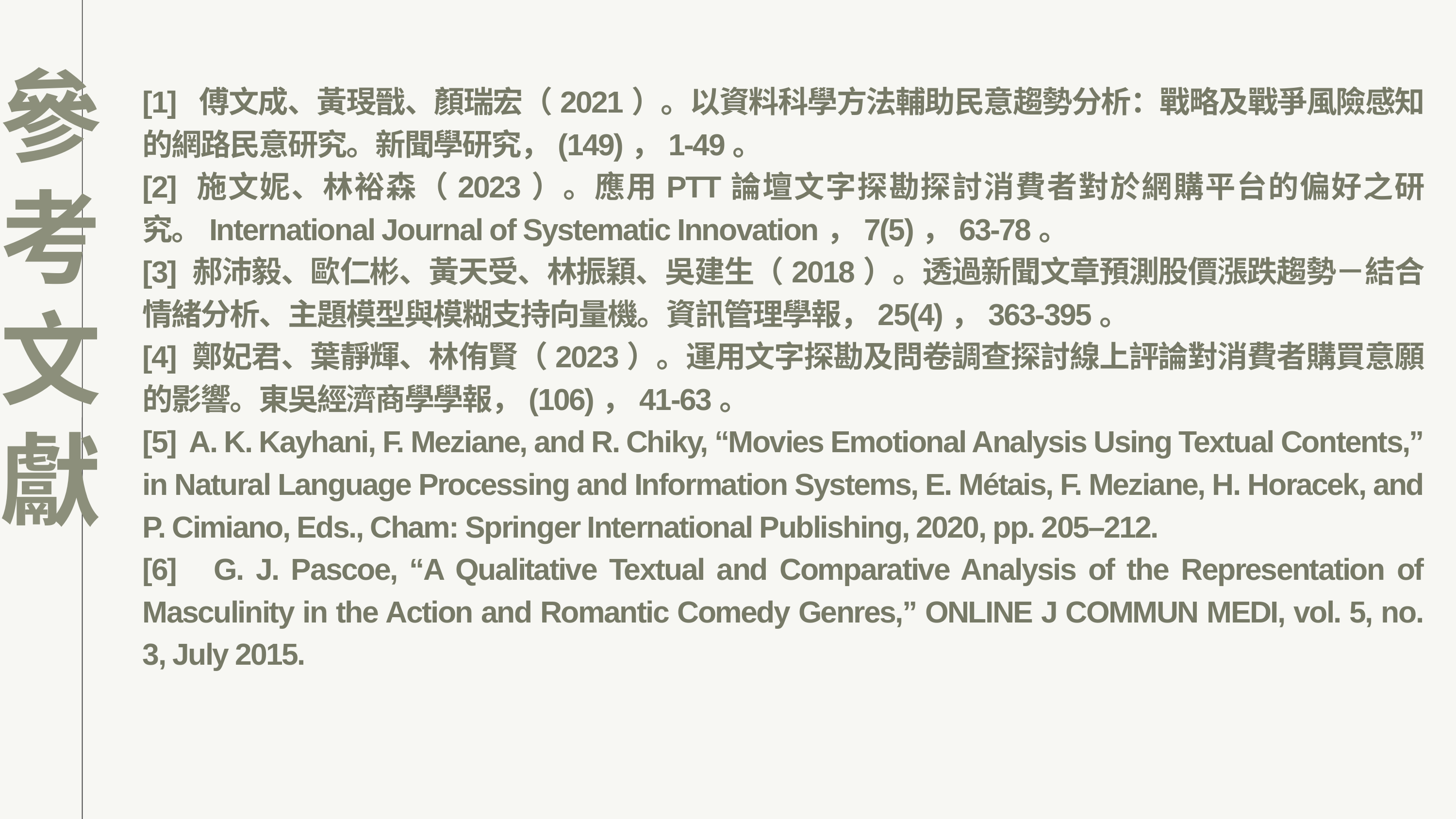

參考文獻
[1]  傅文成、黃琝戩、顏瑞宏（2021）。以資料科學方法輔助民意趨勢分析：戰略及戰爭風險感知的網路民意研究。新聞學研究，(149)，1-49。
[2] 施文妮、林裕森（2023）。應用PTT論壇文字探勘探討消費者對於網購平台的偏好之研究。International Journal of Systematic Innovation，7(5)，63-78。
[3] 郝沛毅、歐仁彬、黃天受、林振穎、吳建生（2018）。透過新聞文章預測股價漲跌趨勢－結合情緒分析、主題模型與模糊支持向量機。資訊管理學報，25(4)，363-395。
[4] 鄭妃君、葉靜輝、林侑賢（2023）。運用文字探勘及問卷調查探討線上評論對消費者購買意願的影響。東吳經濟商學學報，(106)，41-63。
[5]  A. K. Kayhani, F. Meziane, and R. Chiky, “Movies Emotional Analysis Using Textual Contents,” in Natural Language Processing and Information Systems, E. Métais, F. Meziane, H. Horacek, and P. Cimiano, Eds., Cham: Springer International Publishing, 2020, pp. 205–212.
[6]   G. J. Pascoe, “A Qualitative Textual and Comparative Analysis of the Representation of Masculinity in the Action and Romantic Comedy Genres,” ONLINE J COMMUN MEDI, vol. 5, no. 3, July 2015.